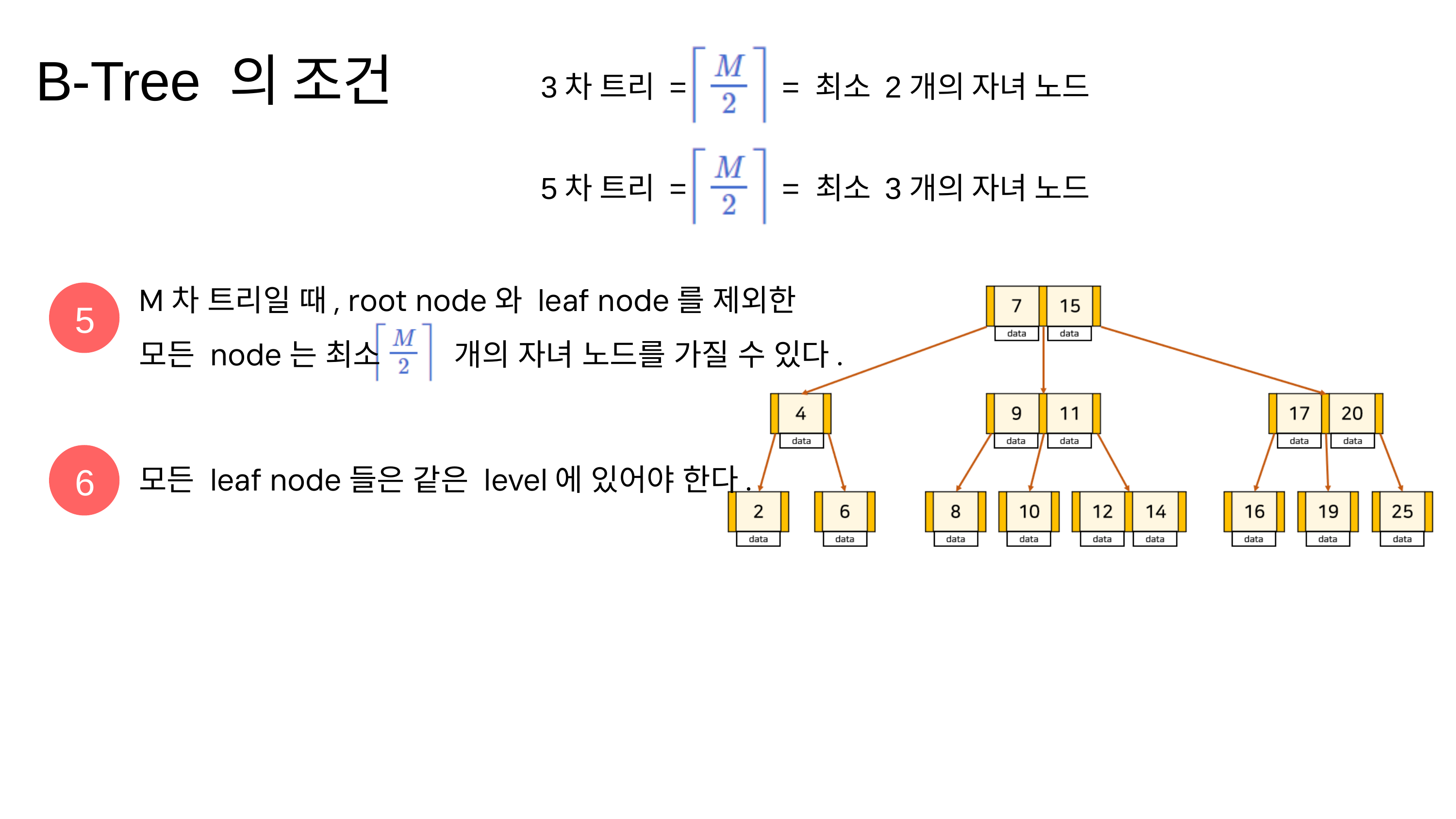

B-Tree 의 조건

3차 트리 =
= 최소 2개의 자녀 노드

5차 트리 =
= 최소 3개의 자녀 노드
M차 트리일 때, root node와 leaf node를 제외한
모든 node는 최소         개의 자녀 노드를 가질 수 있다.

5

모든 leaf node들은 같은 level에 있어야 한다.
6